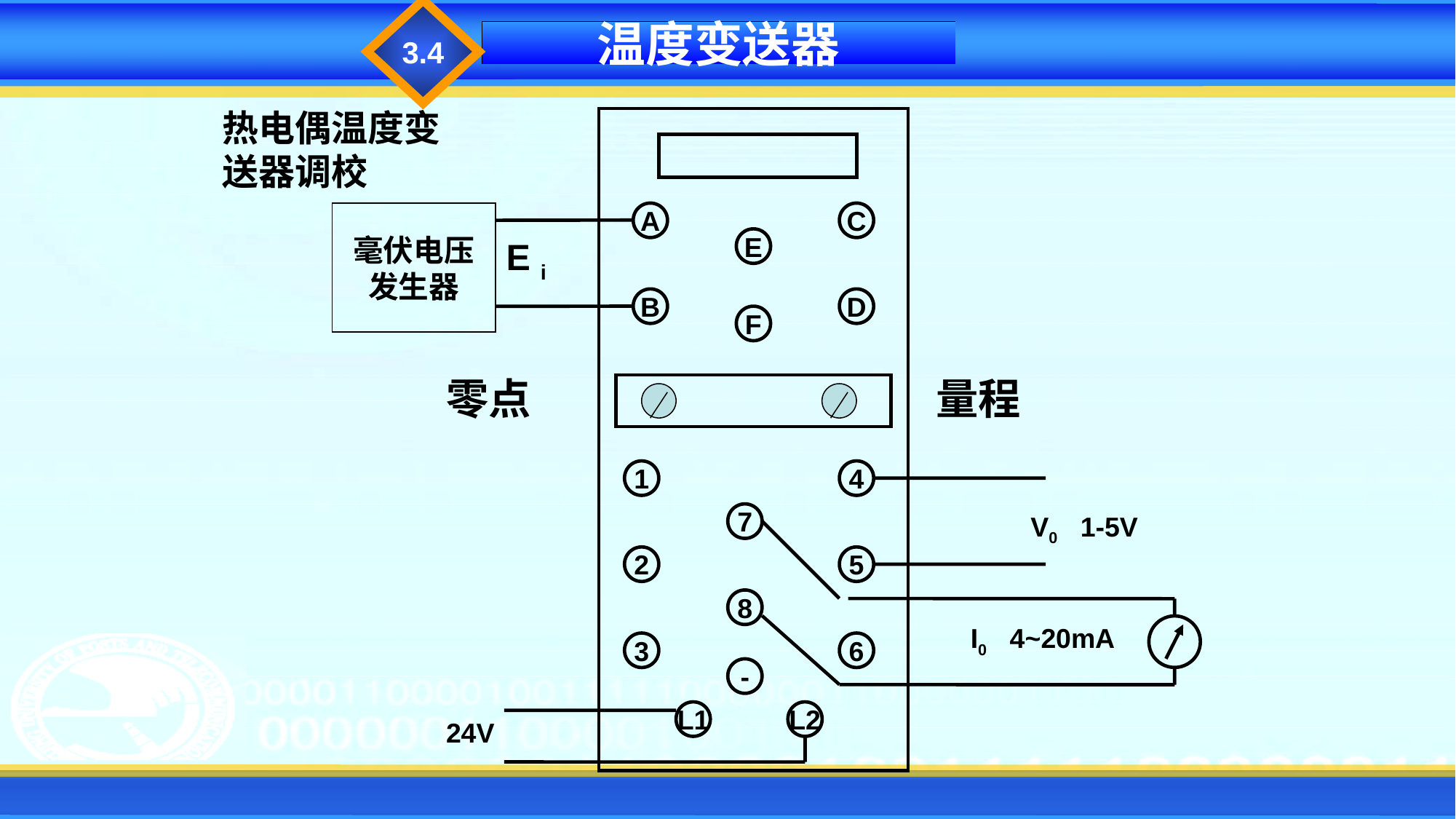

3.4
温度变送器
热电偶温度变送器调校

毫伏电压
发生器
A
C

E i
E
B
D

F
零点
量程

1
4

7
V0   1-5V

2
5

8

I0   4~20mA

3
6
-

L1
L2
24V